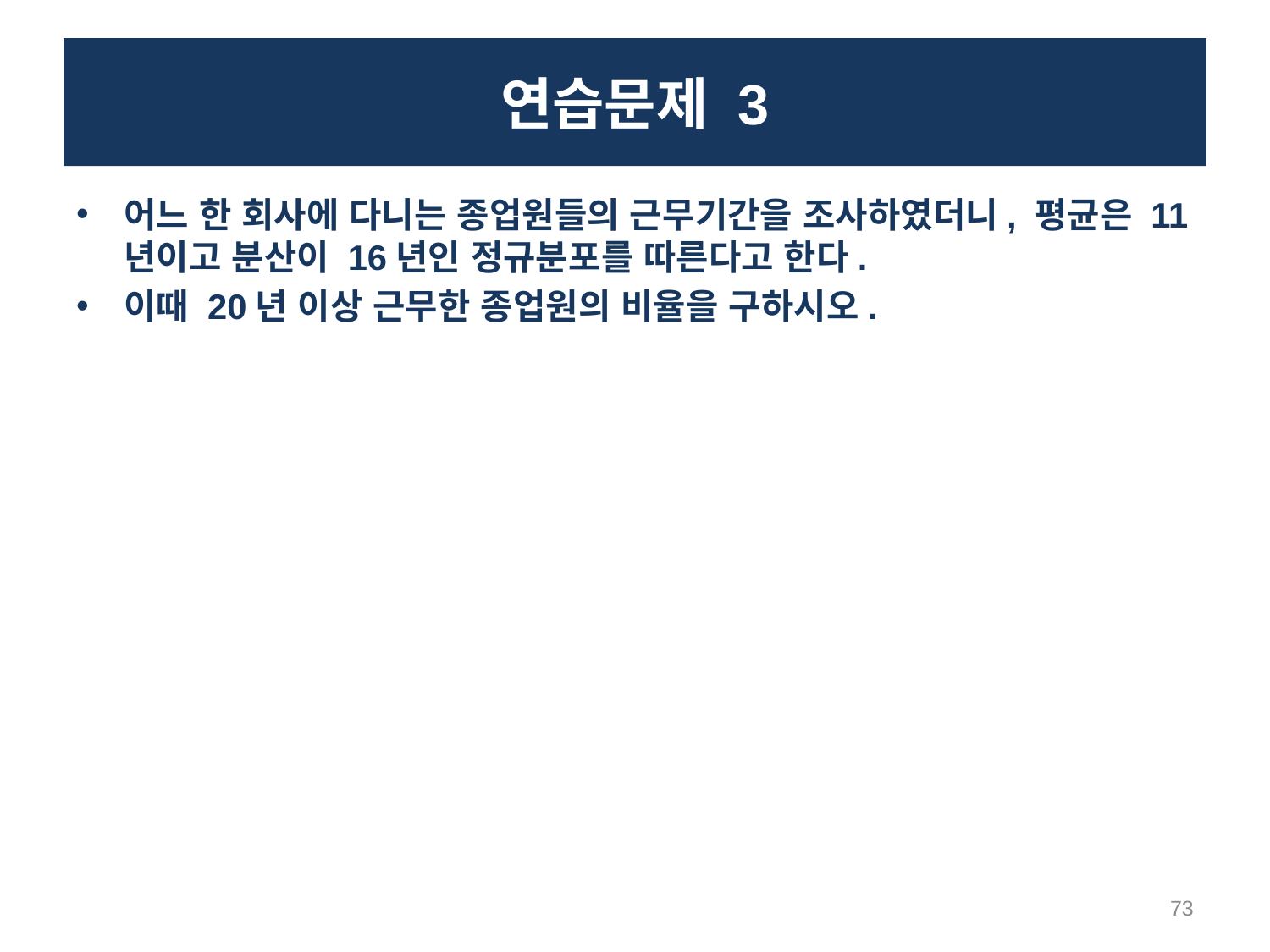

# 연습문제 3
어느 한 회사에 다니는 종업원들의 근무기간을 조사하였더니, 평균은 11년이고 분산이 16년인 정규분포를 따른다고 한다.
이때 20년 이상 근무한 종업원의 비율을 구하시오.
73